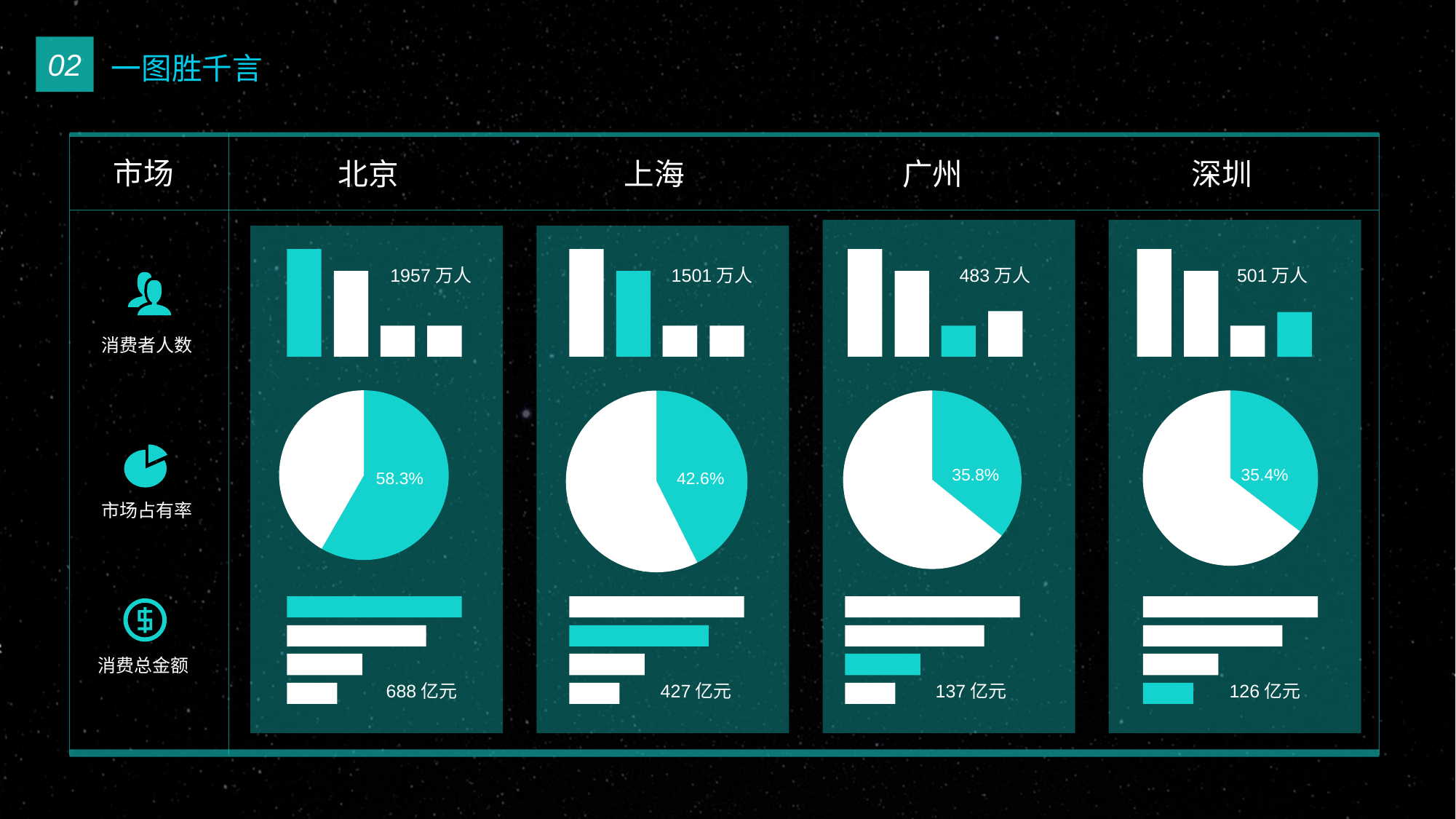

02
一图胜千言
市场
北京
上海
广州
深圳

1957万人
1501万人
483万人
501万人

消费者人数

### Chart

| Category | 北京 |
|---|---|

### Chart

| Category | 上海 |
|---|---|

### Chart

| Category | 广州 |
|---|---|

### Chart

| Category | 深圳 |
|---|---|
35.8%
35.4%
58.3%
42.6%
市场占有率

消费总金额
688亿元
427亿元
137亿元
126亿元